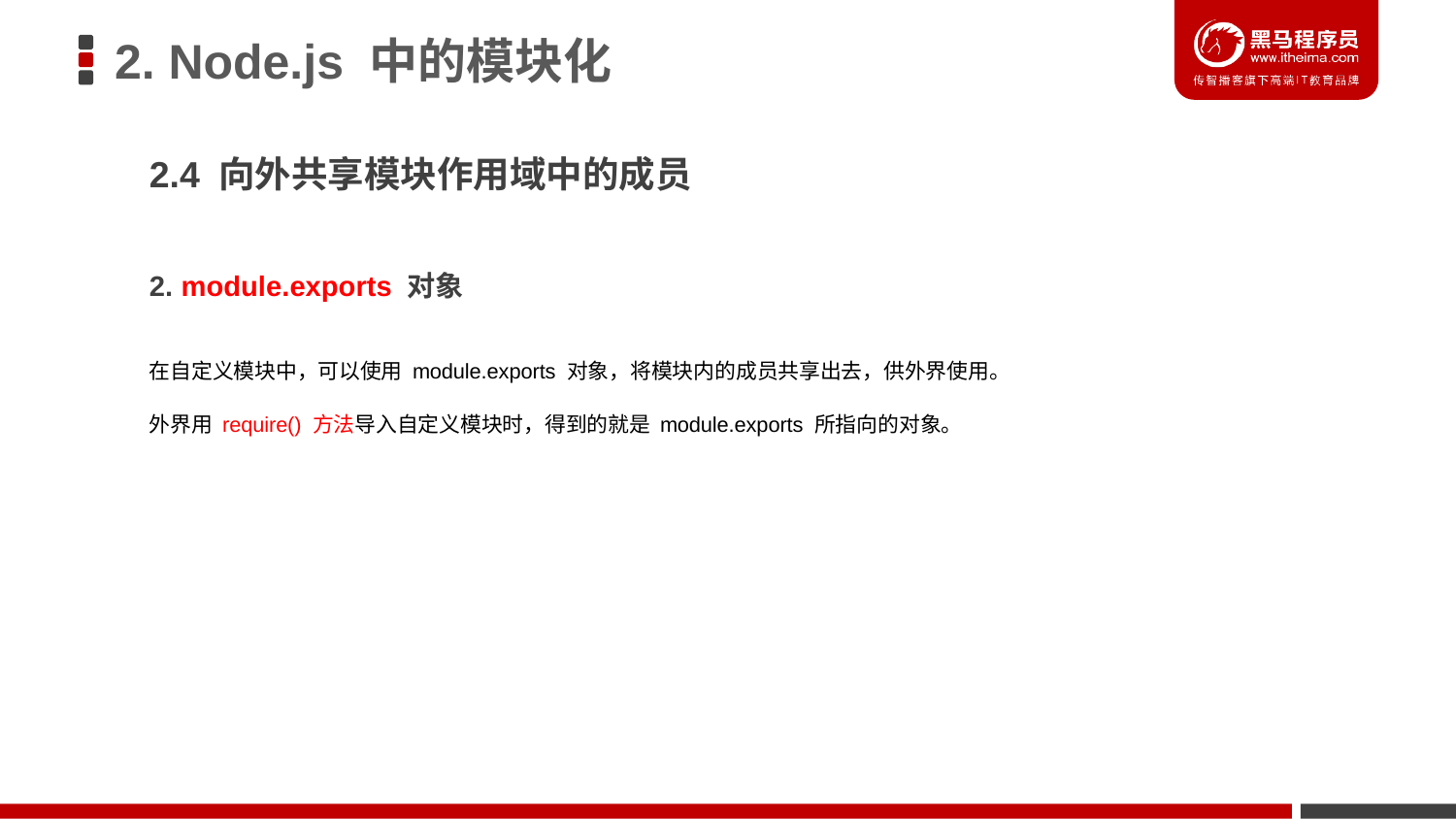

# 2. Node.js 中的模块化
2.4 向外共享模块作用域中的成员
2. module.exports 对象
在自定义模块中，可以使用 module.exports 对象，将模块内的成员共享出去，供外界使用。
外界用 require() 方法导入自定义模块时，得到的就是 module.exports 所指向的对象。